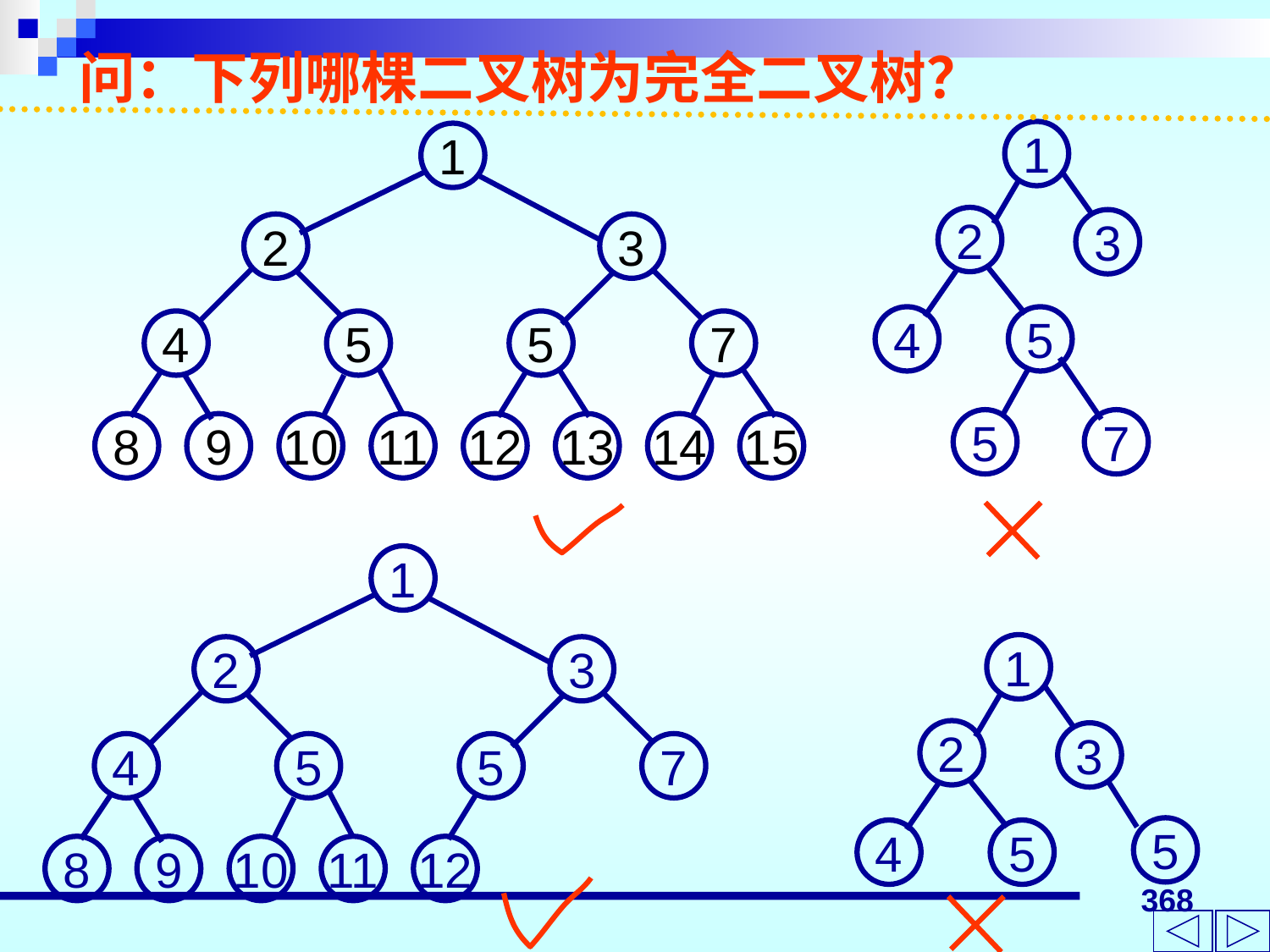

问：下列哪棵二叉树为完全二叉树？
1

2
3

4
5

5
7
1

2
3

4
5
5
7

8
9
10
11
12
13
14
15

1

2
3

4
5
5
7

8
9
10
11
12
1

2
3

5
4
5
368